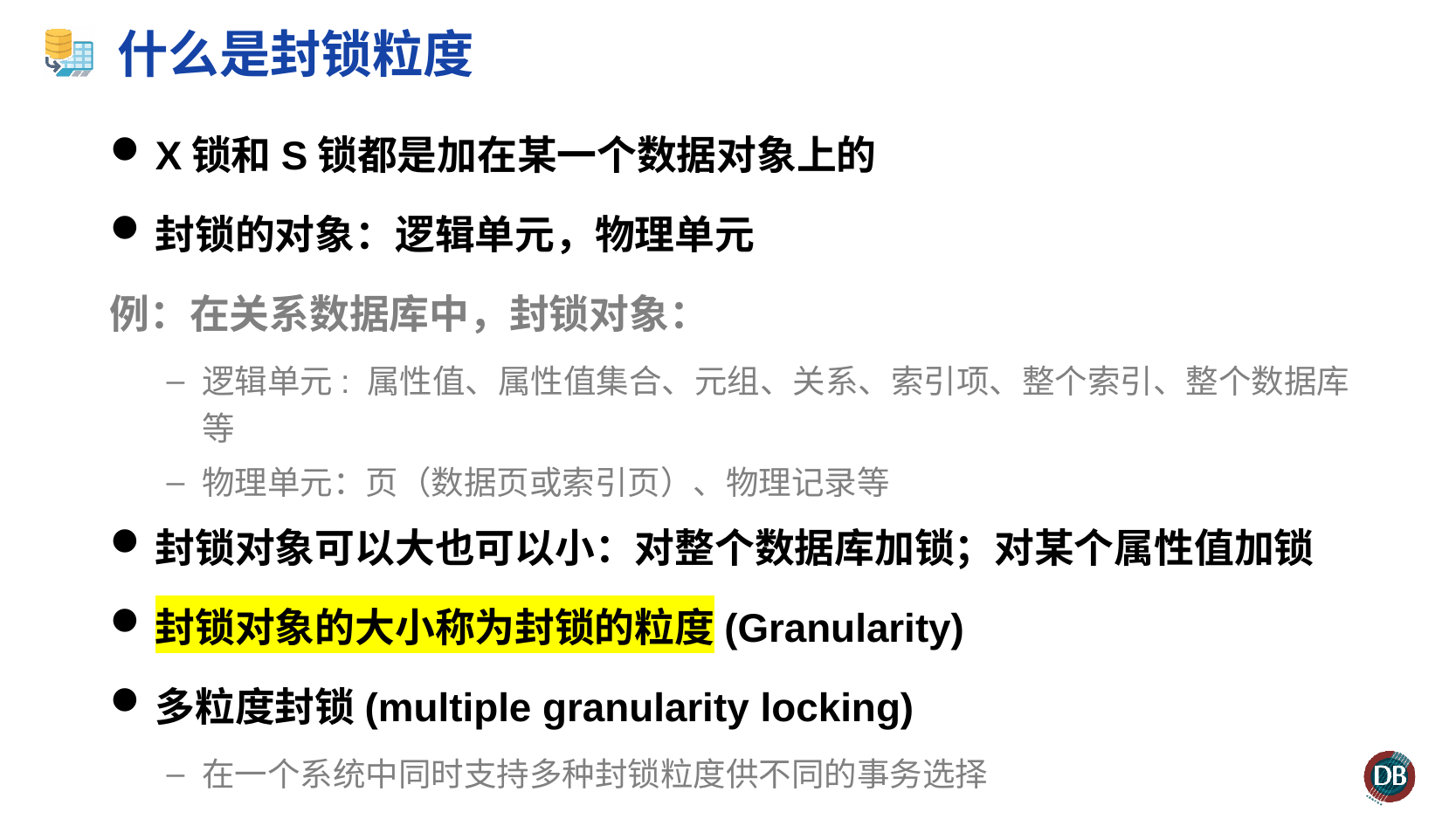

# 什么是封锁粒度
X锁和S锁都是加在某一个数据对象上的
封锁的对象：逻辑单元，物理单元
例：在关系数据库中，封锁对象：
逻辑单元: 属性值、属性值集合、元组、关系、索引项、整个索引、整个数据库等
物理单元：页（数据页或索引页）、物理记录等
封锁对象可以大也可以小：对整个数据库加锁；对某个属性值加锁
封锁对象的大小称为封锁的粒度(Granularity)
多粒度封锁(multiple granularity locking)
在一个系统中同时支持多种封锁粒度供不同的事务选择